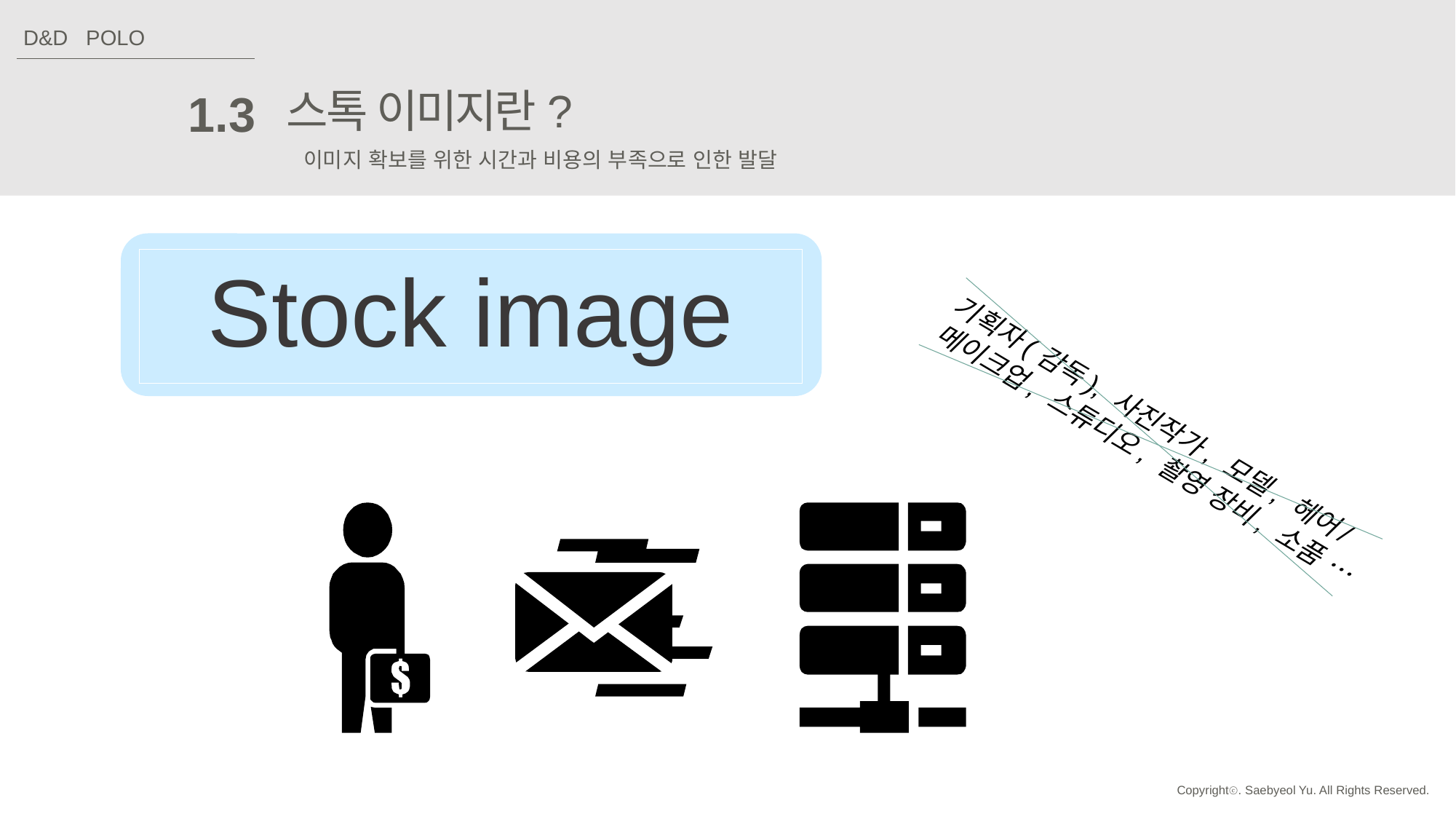

D&D   POLO
스톡 이미지란?
1.3
이미지 확보를 위한 시간과 비용의 부족으로 인한 발달

Stock image
기획자(감독), 사진작가, 모델, 헤어/메이크업, 스튜디오, 촬영 장비, 소품 …